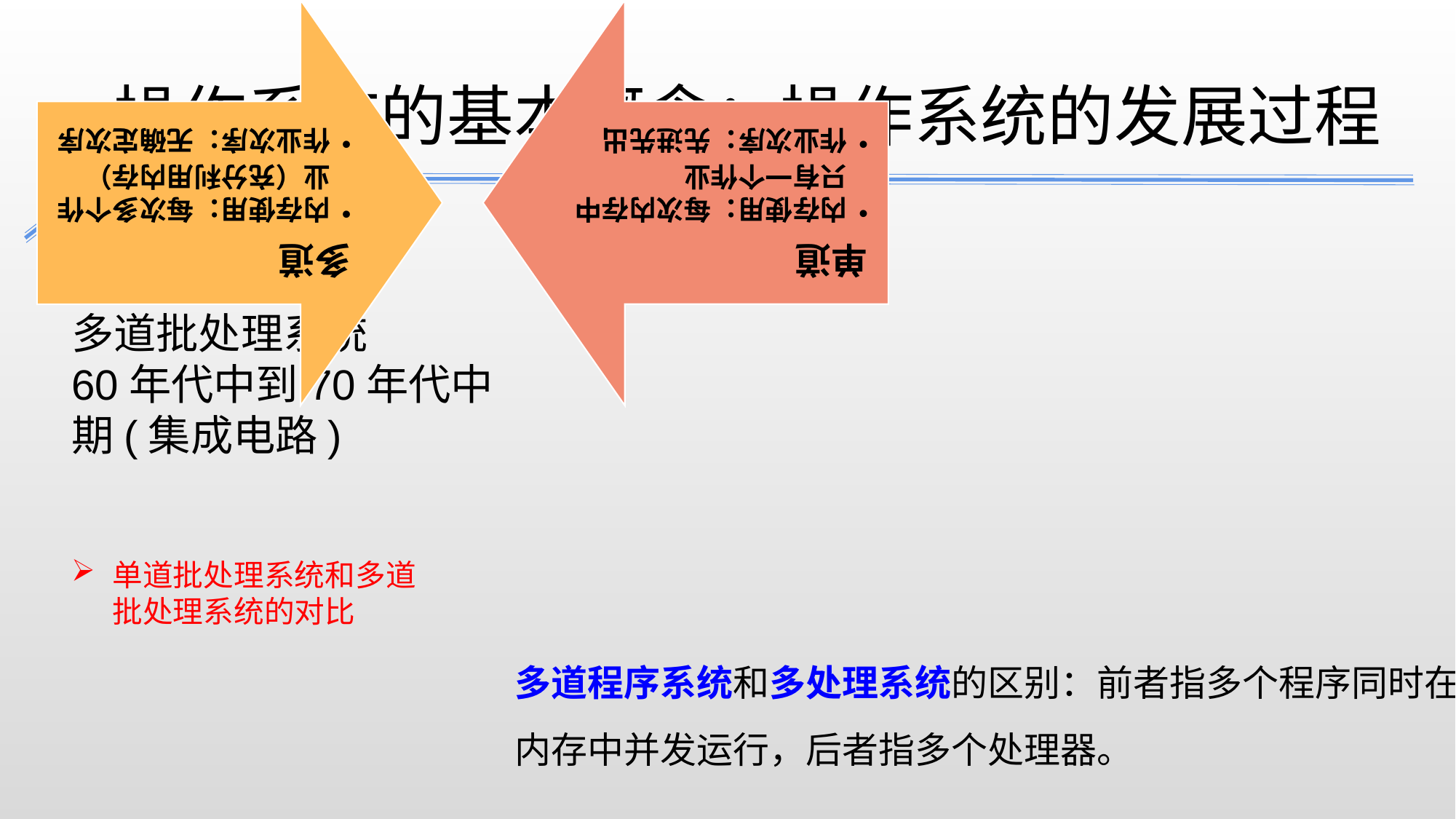

操作系统的基本概念：操作系统的发展过程
多道
内存使用：每次多个作业（充分利用内存）
作业次序：无确定次序
单道
内存使用：每次内存中只有一个作业
作业次序：先进先出
阶段3：
多道批处理系统
60年代中到70年代中期(集成电路)
单道批处理系统和多道批处理系统的对比
多道程序系统和多处理系统的区别：前者指多个程序同时在内存中并发运行，后者指多个处理器。